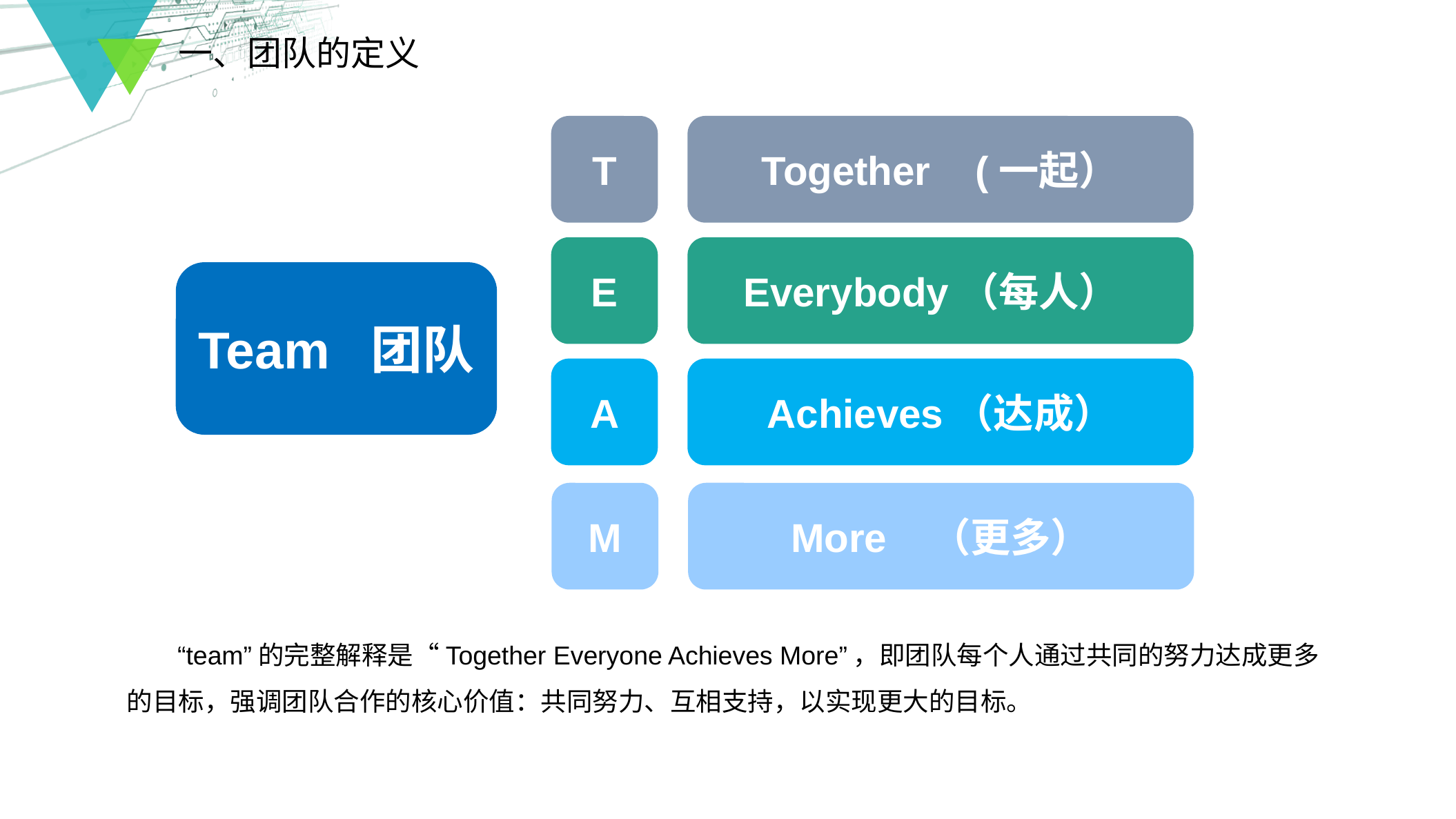

一、团队的定义
T
Together    (一起）
Everybody（每人）
E
Team  团队
Achieves（达成）
A
More   （更多）
M
       “team”的完整解释是“Together Everyone Achieves More”，即团队每个人通过共同的努力达成更多的目标，强调团队合作的核心价值：共同努力、互相支持，以实现更大的目标‌。